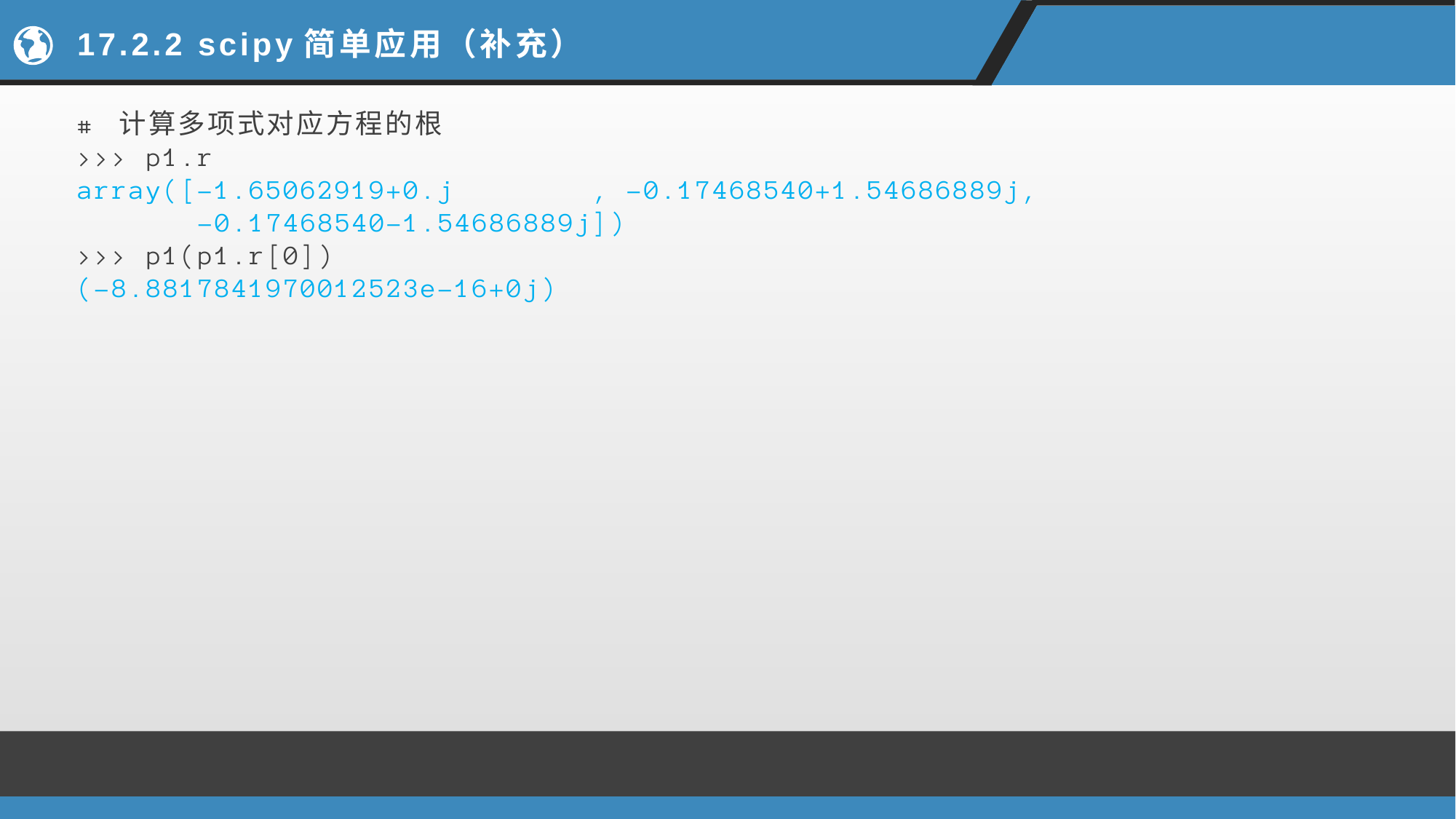

# 17.2.2 scipy简单应用（补充）

# 计算多项式对应方程的根
>>> p1.r
array([-1.65062919+0.j        , -0.17468540+1.54686889j,
       -0.17468540-1.54686889j])
>>> p1(p1.r[0])
(-8.8817841970012523e-16+0j)